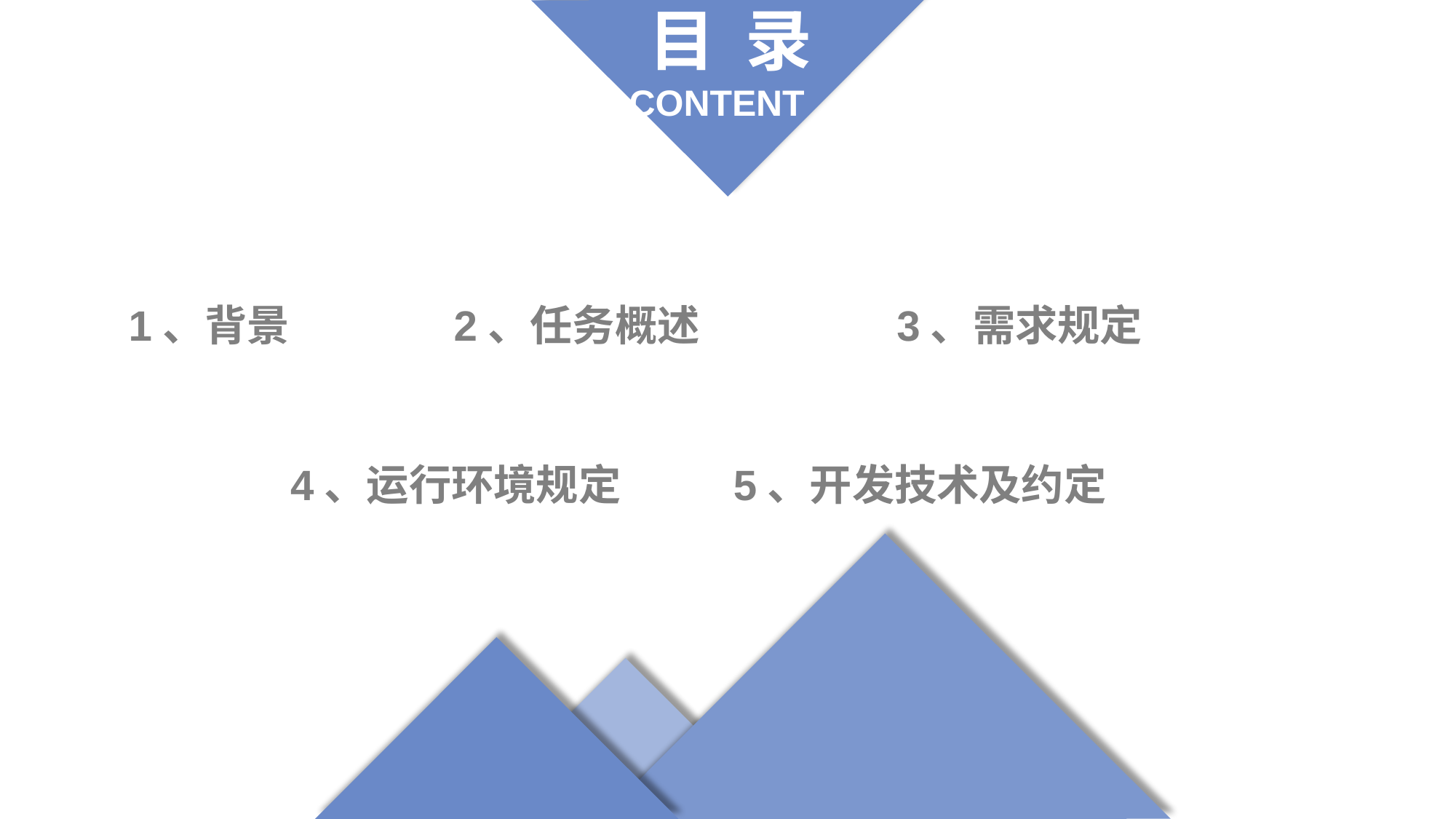

目  录
CONTENT
3、需求规定
1、背景
2、任务概述
5、开发技术及约定
4、运行环境规定